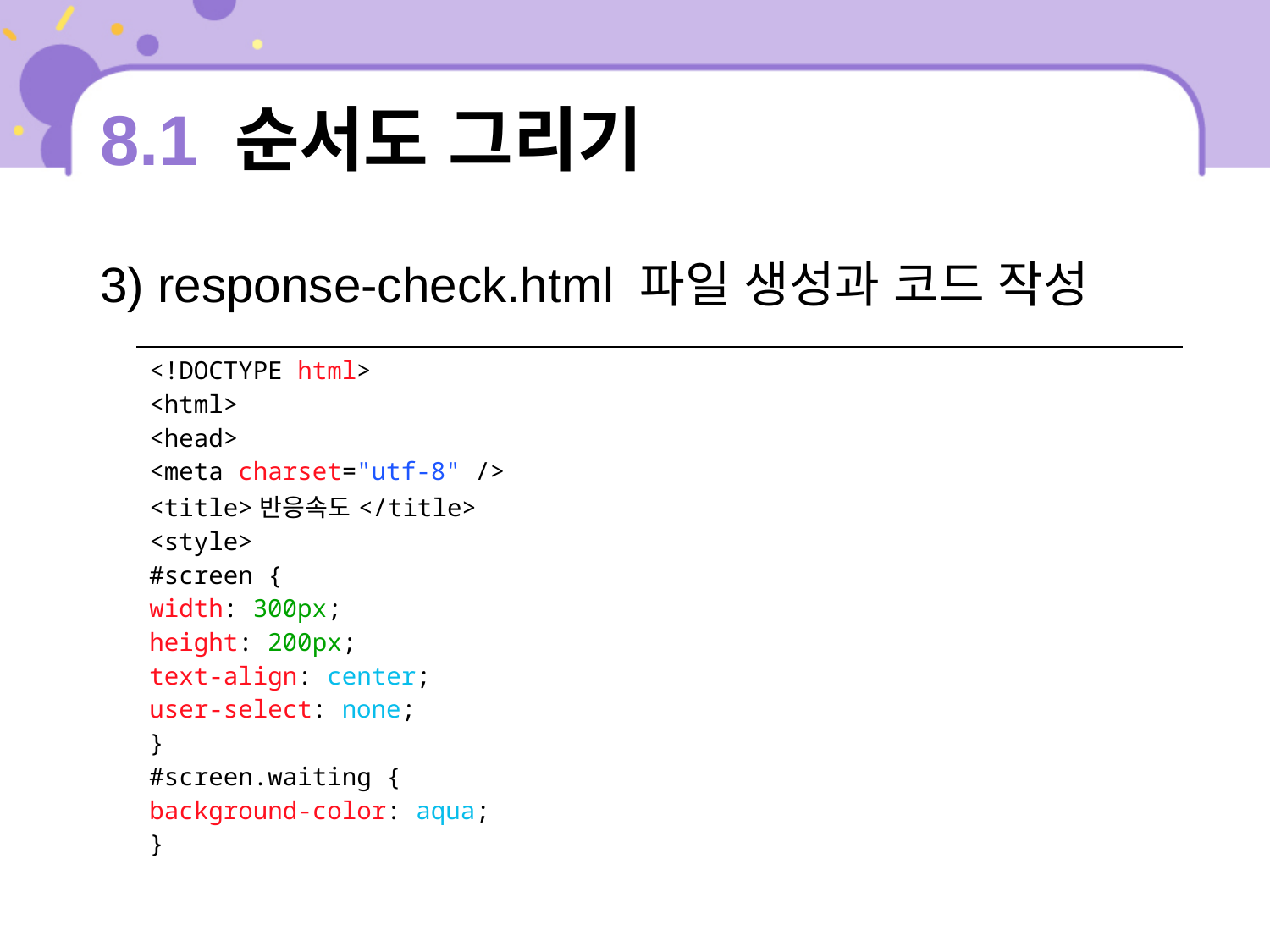

# 8.1 순서도 그리기
3) response-check.html 파일 생성과 코드 작성

| <!DOCTYPE html> <html> <head> <meta charset="utf-8" /> <title>반응속도</title> <style> #screen { width: 300px; height: 200px; text-align: center; user-select: none; } #screen.waiting { background-color: aqua; } |
| --- |